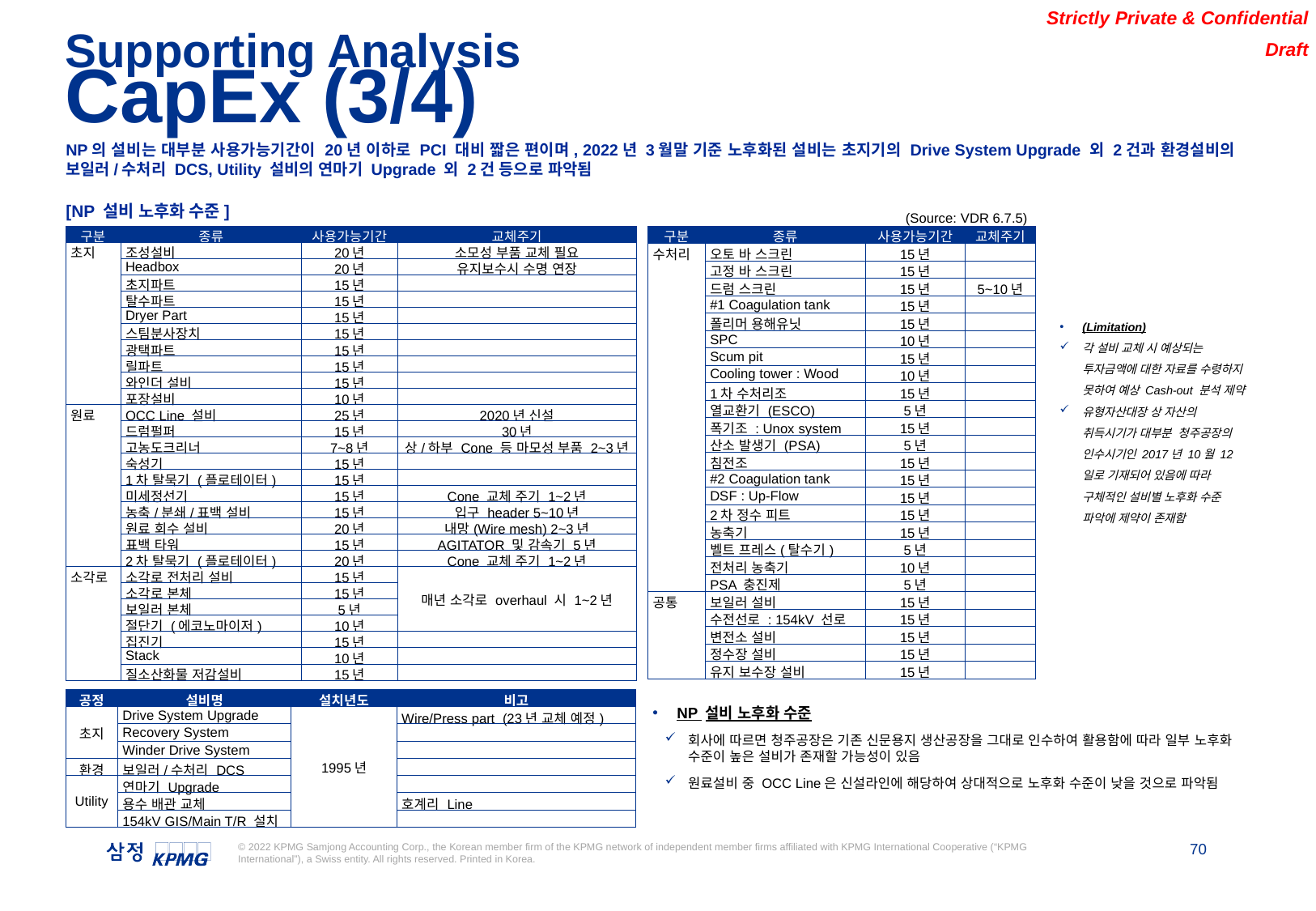

Supporting Analysis
CapEx (3/4)
NP의 설비는 대부분 사용가능기간이 20년 이하로 PCI 대비 짧은 편이며, 2022년 3월말 기준 노후화된 설비는 초지기의 Drive System Upgrade 외 2건과 환경설비의 보일러/수처리 DCS, Utility 설비의 연마기 Upgrade 외 2건 등으로 파악됨
[NP 설비 노후화 수준]
(Source: VDR 6.7.5)
| 구분 | 종류 | 사용가능기간 | 교체주기 |
| --- | --- | --- | --- |
| 수처리 | 오토 바 스크린 | 15년 |  |
|  | 고정 바 스크린 | 15년 |  |
|  | 드럼 스크린 | 15년 | 5~10년 |
|  | #1 Coagulation tank | 15년 |  |
|  | 폴리머 용해유닛 | 15년 |  |
|  | SPC | 10년 |  |
|  | Scum pit | 15년 |  |
|  | Cooling tower : Wood | 10년 |  |
|  | 1차 수처리조 | 15년 |  |
|  | 열교환기 (ESCO) | 5년 |  |
|  | 폭기조 : Unox system | 15년 |  |
|  | 산소 발생기 (PSA) | 5년 |  |
|  | 침전조 | 15년 |  |
|  | #2 Coagulation tank | 15년 |  |
|  | DSF : Up-Flow | 15년 |  |
|  | 2차 정수 피트 | 15년 |  |
|  | 농축기 | 15년 |  |
|  | 벨트 프레스(탈수기) | 5년 |  |
|  | 전처리 농축기 | 10년 |  |
|  | PSA 충진제 | 5년 |  |
| 공통 | 보일러 설비 | 15년 |  |
|  | 수전선로 : 154kV 선로 | 15년 |  |
|  | 변전소 설비 | 15년 |  |
|  | 정수장 설비 | 15년 |  |
|  | 유지 보수장 설비 | 15년 |  |
| 구분 | 종류 | 사용가능기간 | 교체주기 |
| --- | --- | --- | --- |
| 초지 | 조성설비 | 20년 | 소모성 부품 교체 필요 |
|  | Headbox | 20년 | 유지보수시 수명 연장 |
|  | 초지파트 | 15년 |  |
|  | 탈수파트 | 15년 |  |
|  | Dryer Part | 15년 |  |
|  | 스팀분사장치 | 15년 |  |
|  | 광택파트 | 15년 |  |
|  | 릴파트 | 15년 |  |
|  | 와인더 설비 | 15년 |  |
|  | 포장설비 | 10년 |  |
| 원료 | OCC Line 설비 | 25년 | 2020년 신설 |
|  | 드럼펄퍼 | 15년 | 30년 |
|  | 고농도크리너 | 7~8년 | 상/하부 Cone 등 마모성 부품 2~3년 |
|  | 숙성기 | 15년 |  |
|  | 1차 탈묵기 (플로테이터) | 15년 |  |
|  | 미세정선기 | 15년 | Cone 교체 주기 1~2년 |
|  | 농축/분쇄/표백 설비 | 15년 | 입구 header 5~10년 |
|  | 원료 회수 설비 | 20년 | 내망(Wire mesh) 2~3년 |
|  | 표백 타워 | 15년 | AGITATOR 및 감속기 5년 |
|  | 2차 탈묵기 (플로테이터) | 20년 | Cone 교체 주기 1~2년 |
| 소각로 | 소각로 전처리 설비 | 15년 | 매년 소각로 overhaul 시 1~2년 |
|  | 소각로 본체 | 15년 |  |
|  | 보일러 본체 | 5년 |  |
|  | 절단기 (에코노마이저) | 10년 |  |
|  | 집진기 | 15년 |  |
|  | Stack | 10년 |  |
|  | 질소산화물 저감설비 | 15년 |  |
(Limitation)
각 설비 교체 시 예상되는 투자금액에 대한 자료를 수령하지 못하여 예상 Cash-out 분석 제약
유형자산대장 상 자산의 취득시기가 대부분  청주공장의 인수시기인 2017년 10월 12일로 기재되어 있음에 따라 구체적인 설비별 노후화 수준 파악에 제약이 존재함

| 공정 | 설비명 | 설치년도 | 비고 |
| --- | --- | --- | --- |
| 초지 | Drive System Upgrade | 1995년 | Wire/Press part (23년 교체 예정) |
|  | Recovery System |  |  |
|  | Winder Drive System |  |  |
| 환경 | 보일러/수처리 DCS |  |  |
| Utility | 연마기 Upgrade |  |  |
|  | 용수 배관 교체 |  | 호계리 Line |
|  | 154kV GIS/Main T/R 설치 |  |  |
NP 설비 노후화 수준
회사에 따르면 청주공장은 기존 신문용지 생산공장을 그대로 인수하여 활용함에 따라 일부 노후화 수준이 높은 설비가 존재할 가능성이 있음
원료설비 중 OCC Line은 신설라인에 해당하여 상대적으로 노후화 수준이 낮을 것으로 파악됨